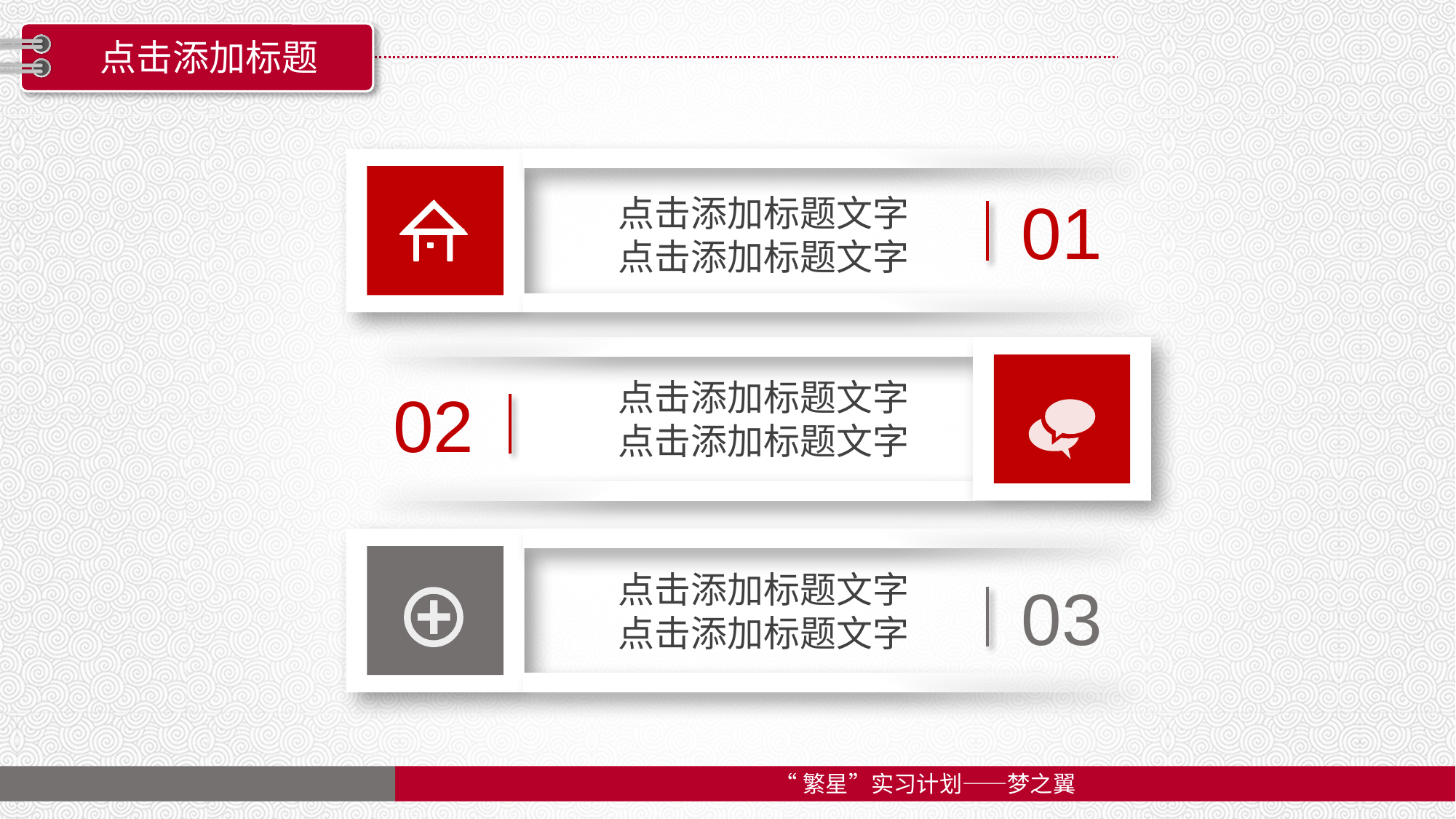

点击添加标题

01
点击添加标题文字
点击添加标题文字

点击添加标题文字
点击添加标题文字
02

点击添加标题文字
点击添加标题文字
03